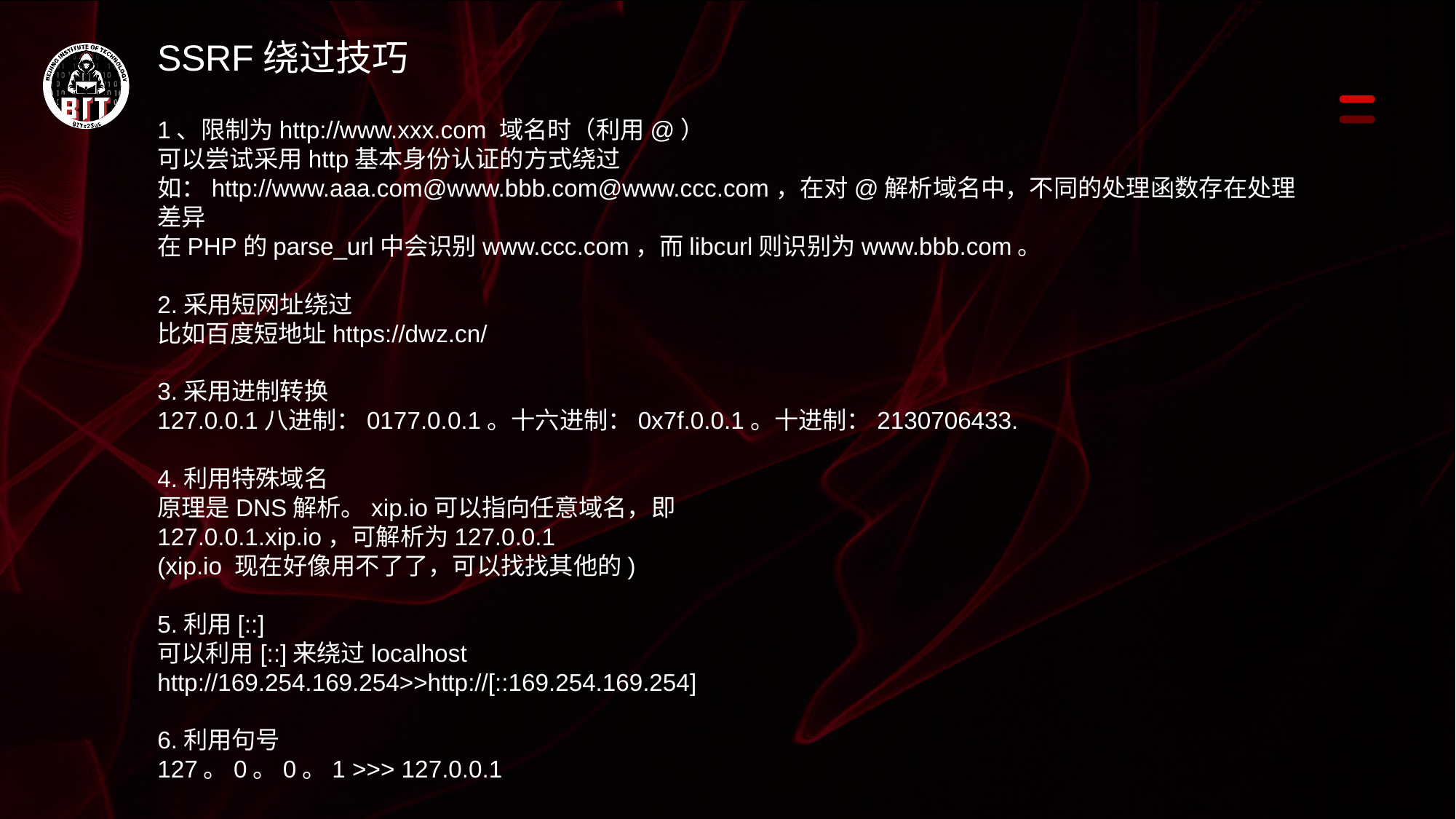

SSRF绕过技巧
1、限制为http://www.xxx.com 域名时（利用@）
可以尝试采用http基本身份认证的方式绕过
如：http://www.aaa.com@www.bbb.com@www.ccc.com，在对@解析域名中，不同的处理函数存在处理差异
在PHP的parse_url中会识别www.ccc.com，而libcurl则识别为www.bbb.com。

2.采用短网址绕过
比如百度短地址https://dwz.cn/

3.采用进制转换
127.0.0.1八进制：0177.0.0.1。十六进制：0x7f.0.0.1。十进制：2130706433.

4.利用特殊域名
原理是DNS解析。xip.io可以指向任意域名，即
127.0.0.1.xip.io，可解析为127.0.0.1
(xip.io 现在好像用不了了，可以找找其他的)

5.利用[::]
可以利用[::]来绕过localhost
http://169.254.169.254>>http://[::169.254.169.254]

6.利用句号
127。0。0。1 >>> 127.0.0.1